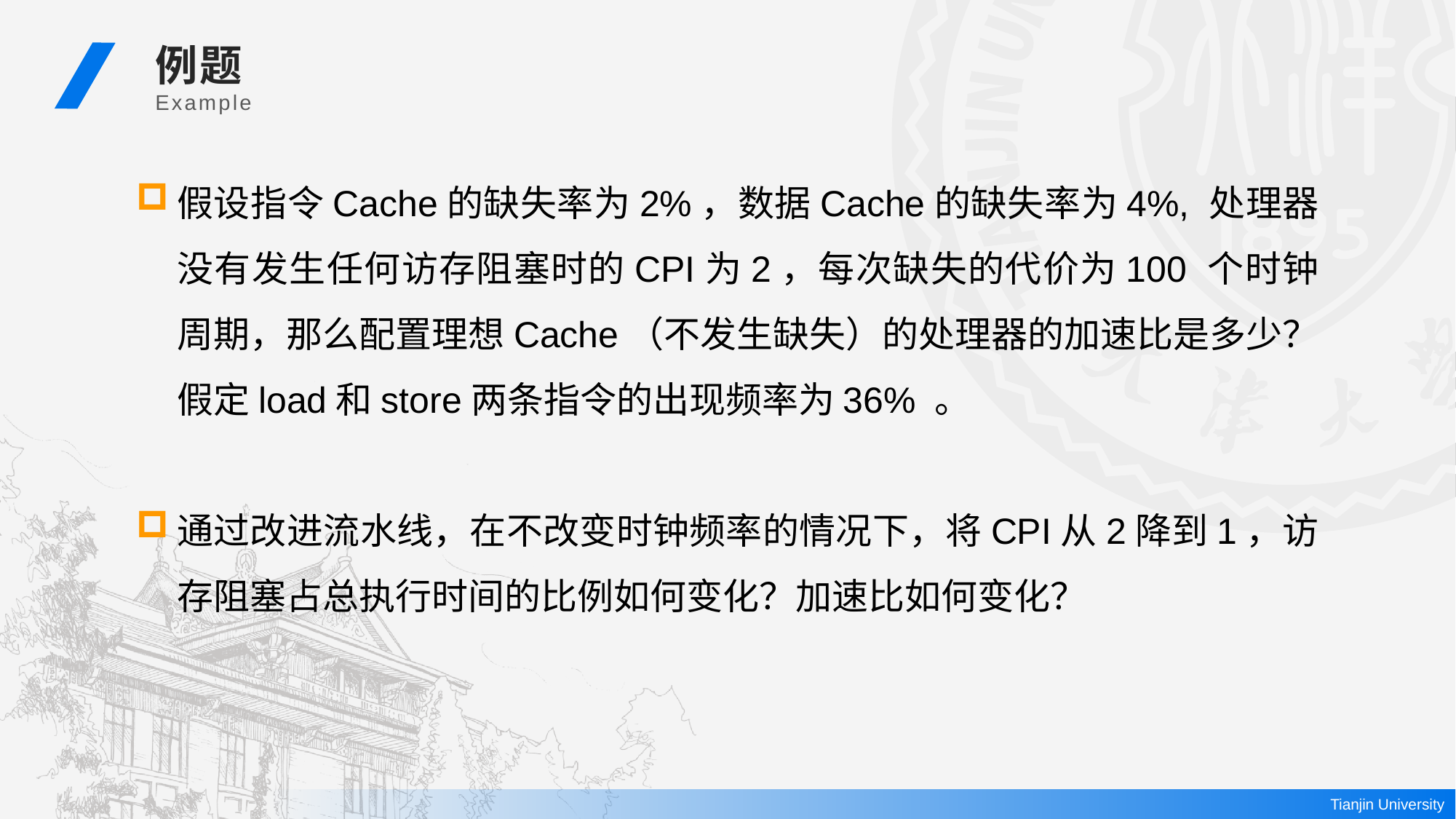

例题
  Example
假设指令Cache的缺失率为2%，数据Cache的缺失率为4%, 处理器没有发生任何访存阻塞时的CPI为2，每次缺失的代价为100 个时钟周期，那么配置理想Cache（不发生缺失）的处理器的加速比是多少？假定load和store两条指令的出现频率为36% 。

通过改进流水线，在不改变时钟频率的情况下，将CPI从2降到1，访存阻塞占总执行时间的比例如何变化？加速比如何变化？